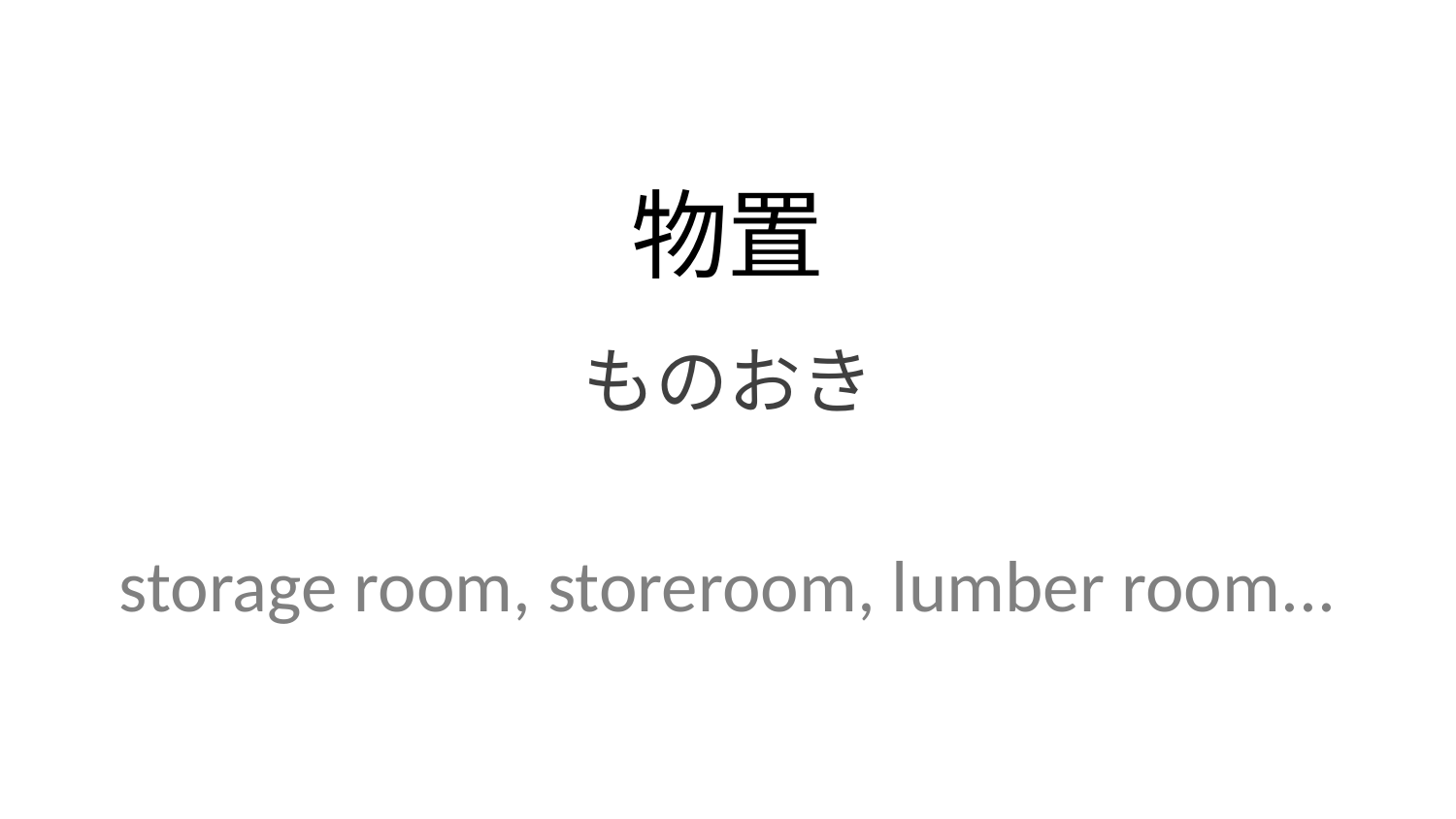

物置

ものおき
storage room, storeroom, lumber room...